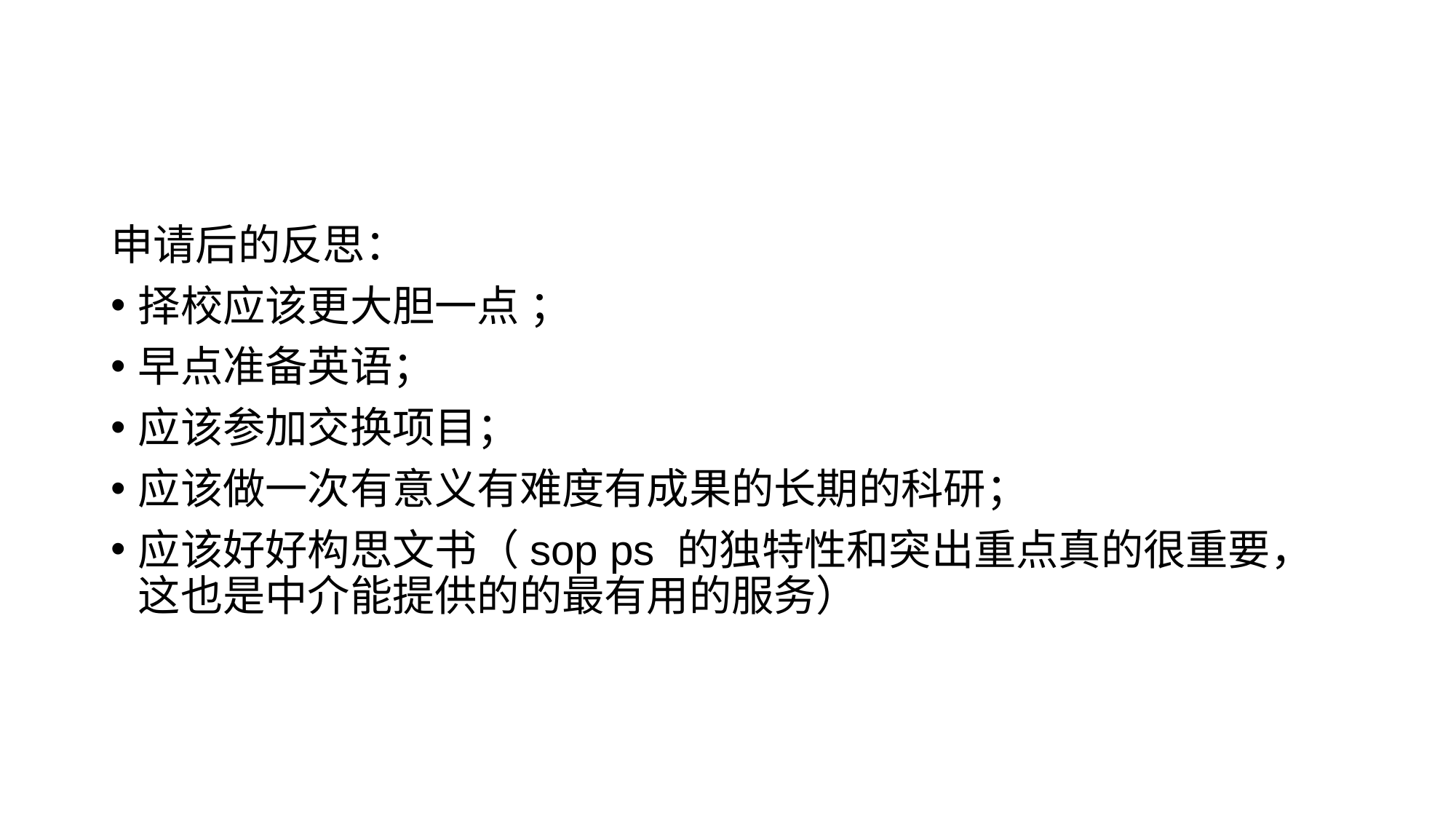

申请后的反思：
择校应该更大胆一点 ；
早点准备英语；
应该参加交换项目；
应该做一次有意义有难度有成果的长期的科研；
应该好好构思文书（sop ps 的独特性和突出重点真的很重要，这也是中介能提供的的最有用的服务）